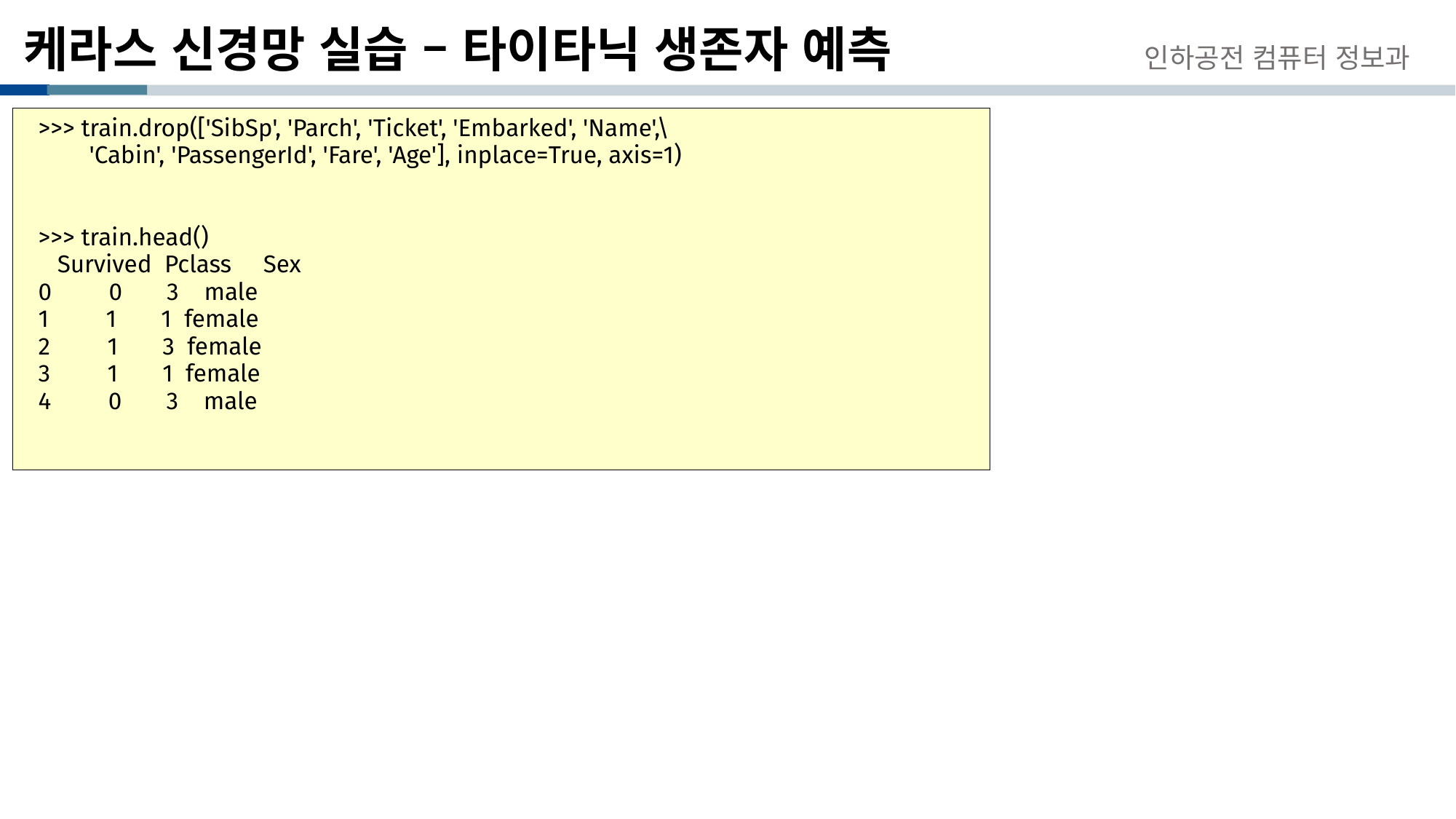

# 케라스 신경망 실습 – 타이타닉 생존자 예측
인하공전 컴퓨터 정보과

>>> train.drop(['SibSp', 'Parch', 'Ticket', 'Embarked', 'Name',\
        'Cabin', 'PassengerId', 'Fare', 'Age'], inplace=True, axis=1)

>>> train.head()
   Survived  Pclass     Sex
0         0       3    male
1         1       1  female
2         1       3  female
3         1       1  female
4         0       3    male